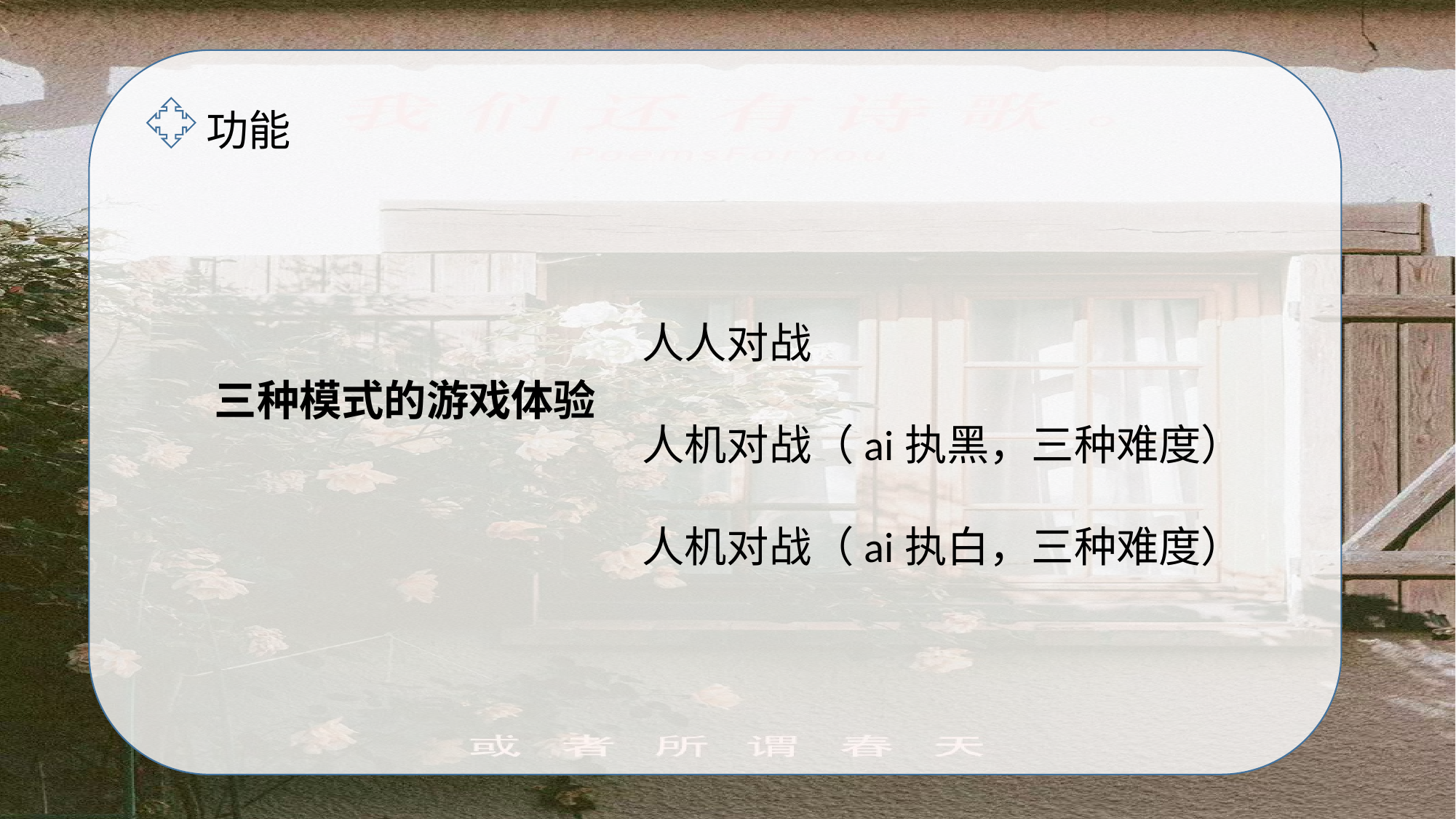

#

功能

人人对战
人机对战（ai执黑，三种难度）
人机对战（ai执白，三种难度）
三种模式的游戏体验